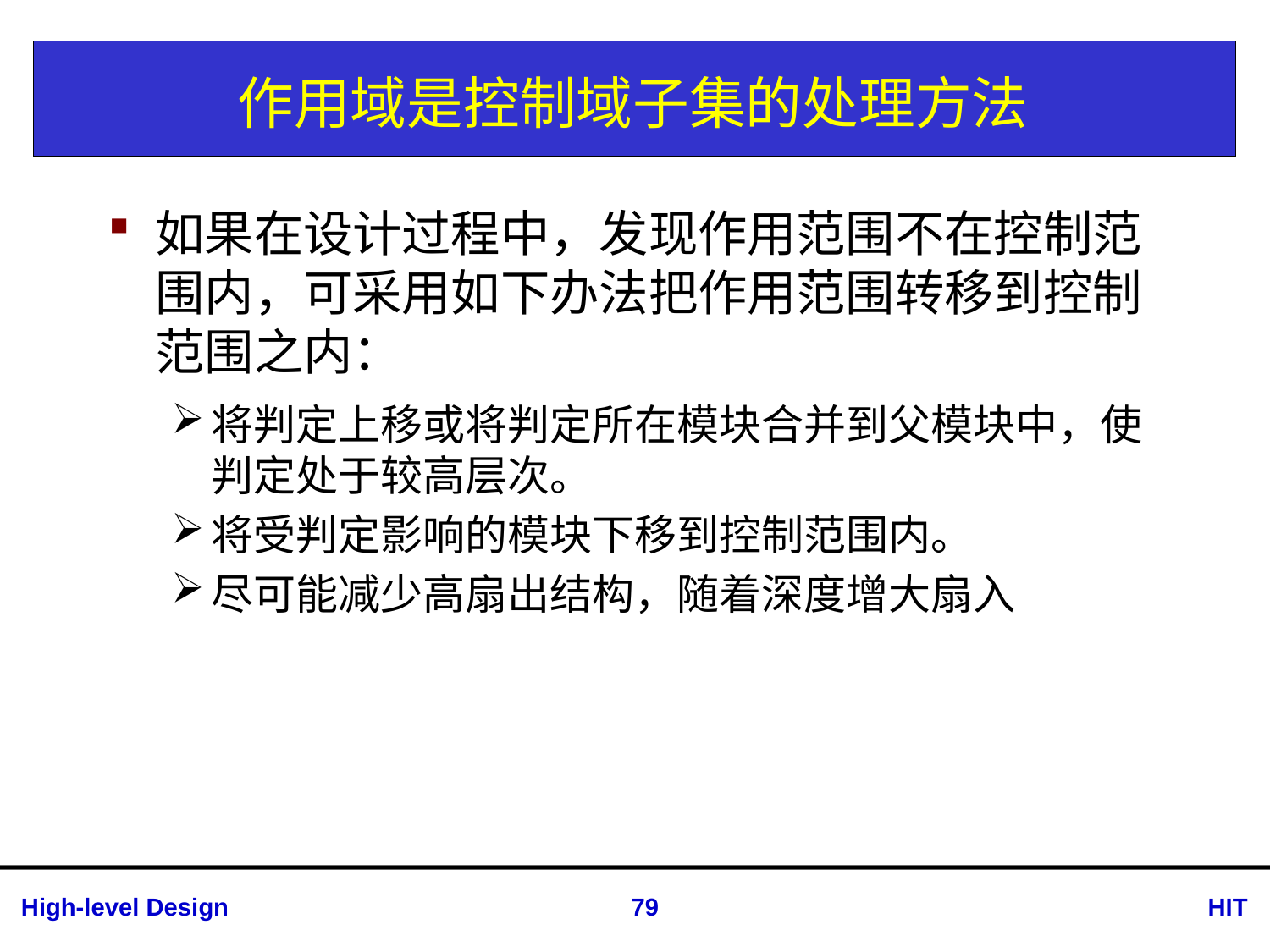

# 作用域是控制域子集的处理方法
如果在设计过程中，发现作用范围不在控制范围内，可采用如下办法把作用范围转移到控制范围之内：
将判定上移或将判定所在模块合并到父模块中，使判定处于较高层次。
将受判定影响的模块下移到控制范围内。
尽可能减少高扇出结构，随着深度增大扇入